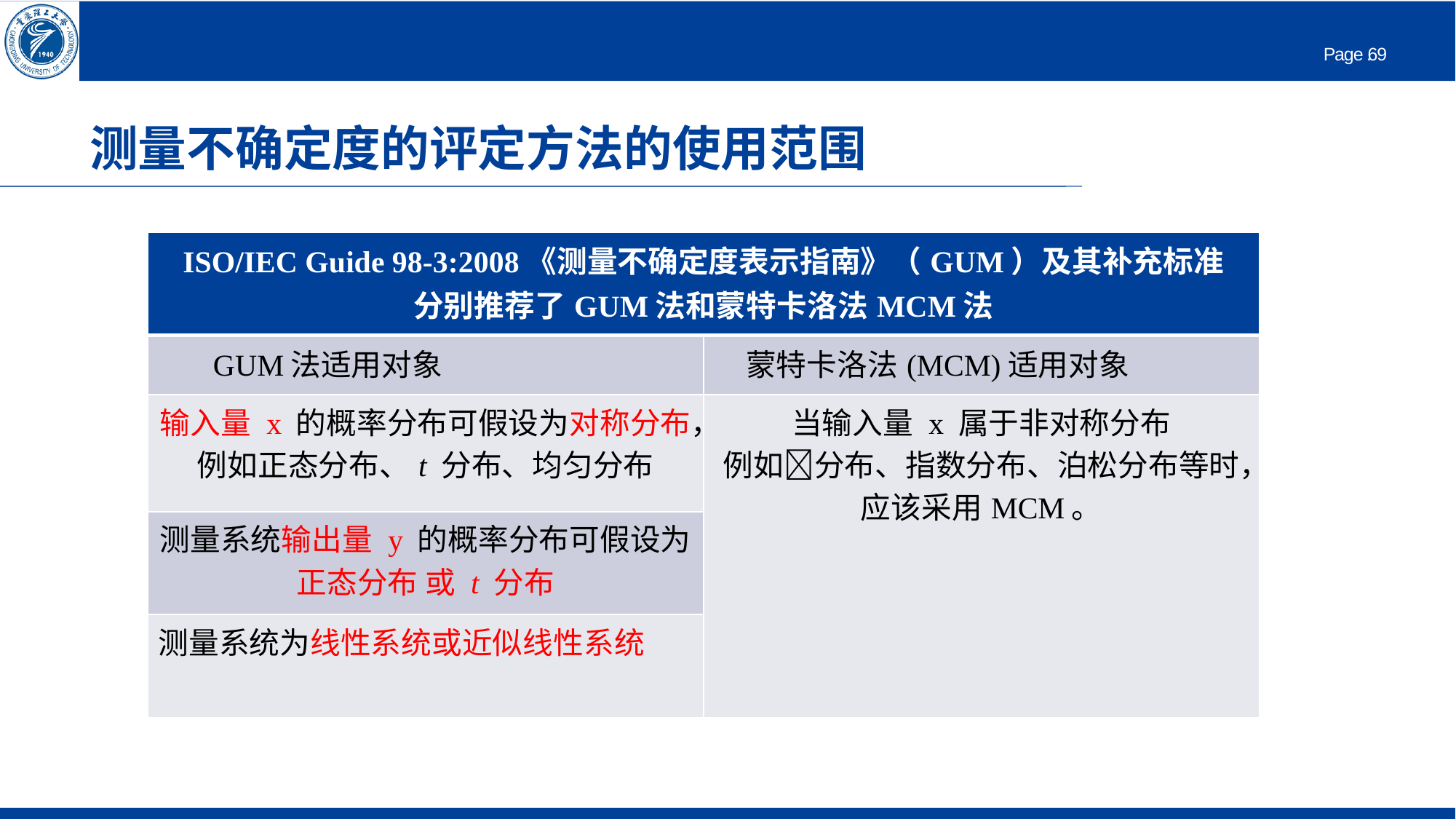

# 测量不确定度的评定方法的使用范围
| ISO/IEC Guide 98-3:2008《测量不确定度表示指南》（GUM）及其补充标准 分别推荐了GUM法和蒙特卡洛法MCM法 |  |
| --- | --- |
| GUM法适用对象 | 蒙特卡洛法(MCM)适用对象 |
| 输入量 x 的概率分布可假设为对称分布，例如正态分布、t 分布、均匀分布 | 当输入量 x 属于非对称分布 例如γ分布、指数分布、泊松分布等时， 应该采用MCM。 |
| 测量系统输出量 y 的概率分布可假设为正态分布 或 t 分布 |  |
| 测量系统为线性系统或近似线性系统 |  |